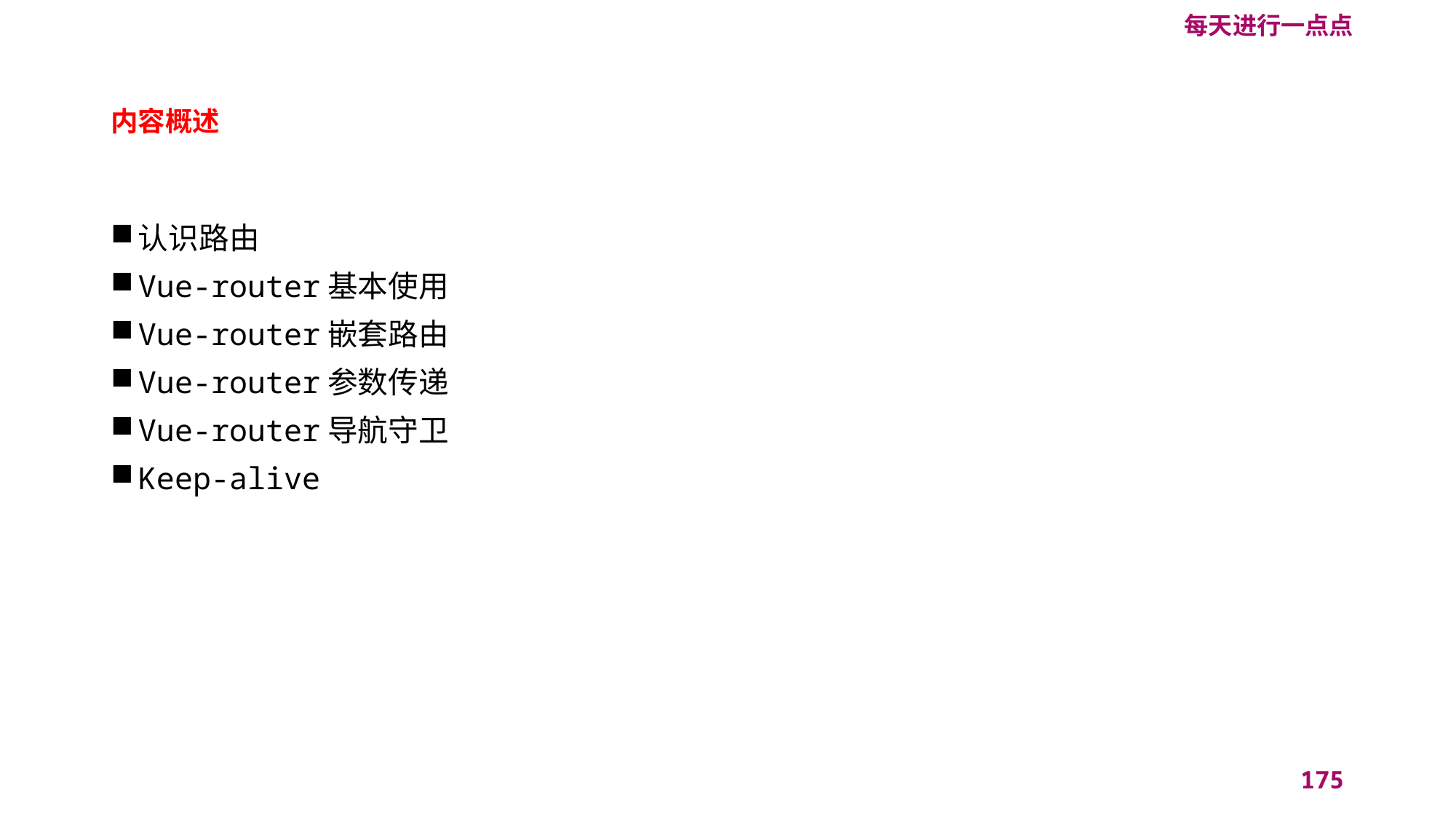

每天进行一点点
# 内容概述
认识路由
Vue-router基本使用
Vue-router嵌套路由
Vue-router参数传递
Vue-router导航守卫
Keep-alive

175